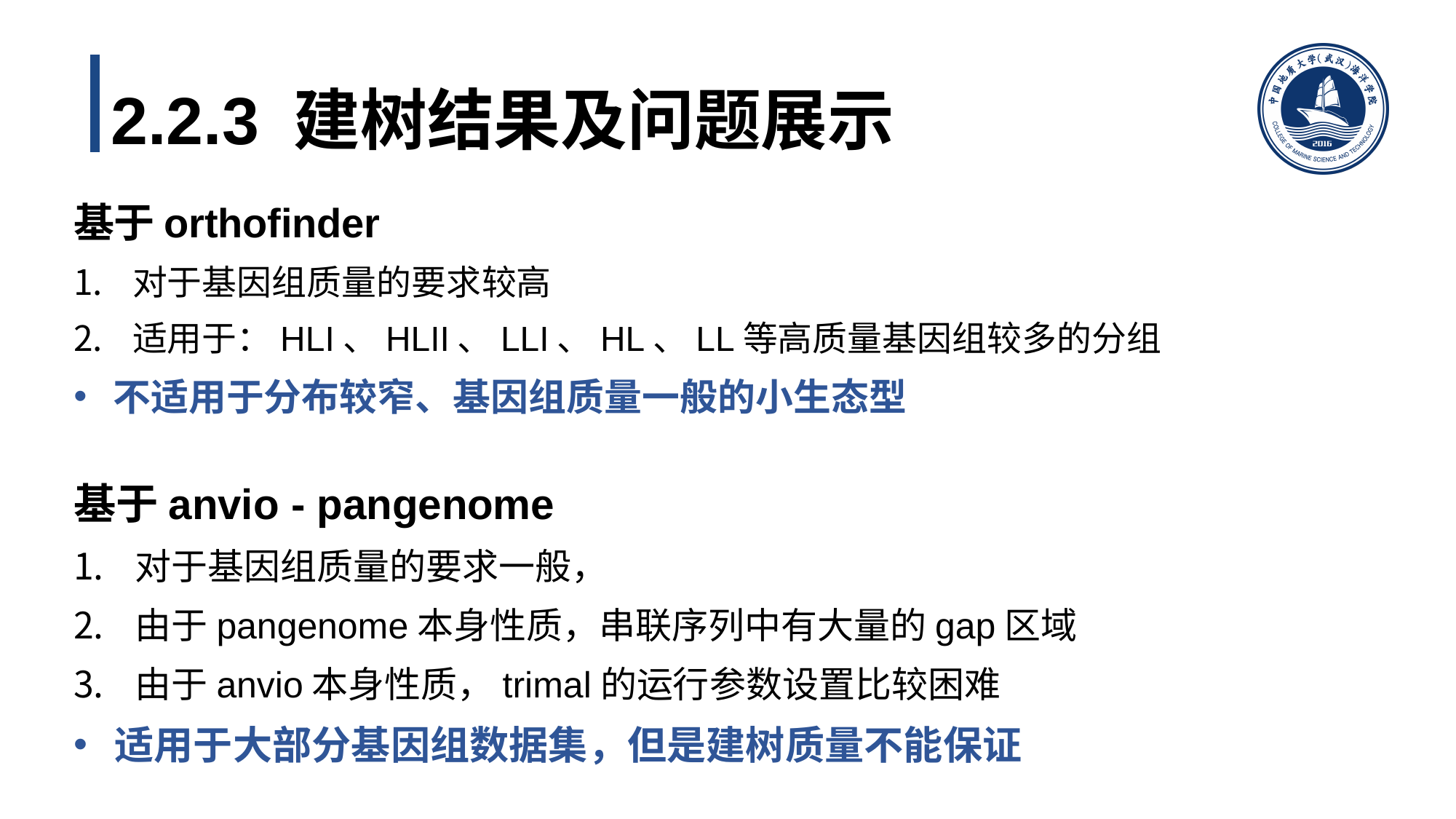

# 2.2.3 建树结果及问题展示
基于orthofinder
对于基因组质量的要求较高
适用于：HLI、HLII、LLI、HL、LL等高质量基因组较多的分组
不适用于分布较窄、基因组质量一般的小生态型

基于anvio - pangenome
对于基因组质量的要求一般，
由于pangenome本身性质，串联序列中有大量的gap区域
由于anvio本身性质，trimal的运行参数设置比较困难
适用于大部分基因组数据集，但是建树质量不能保证